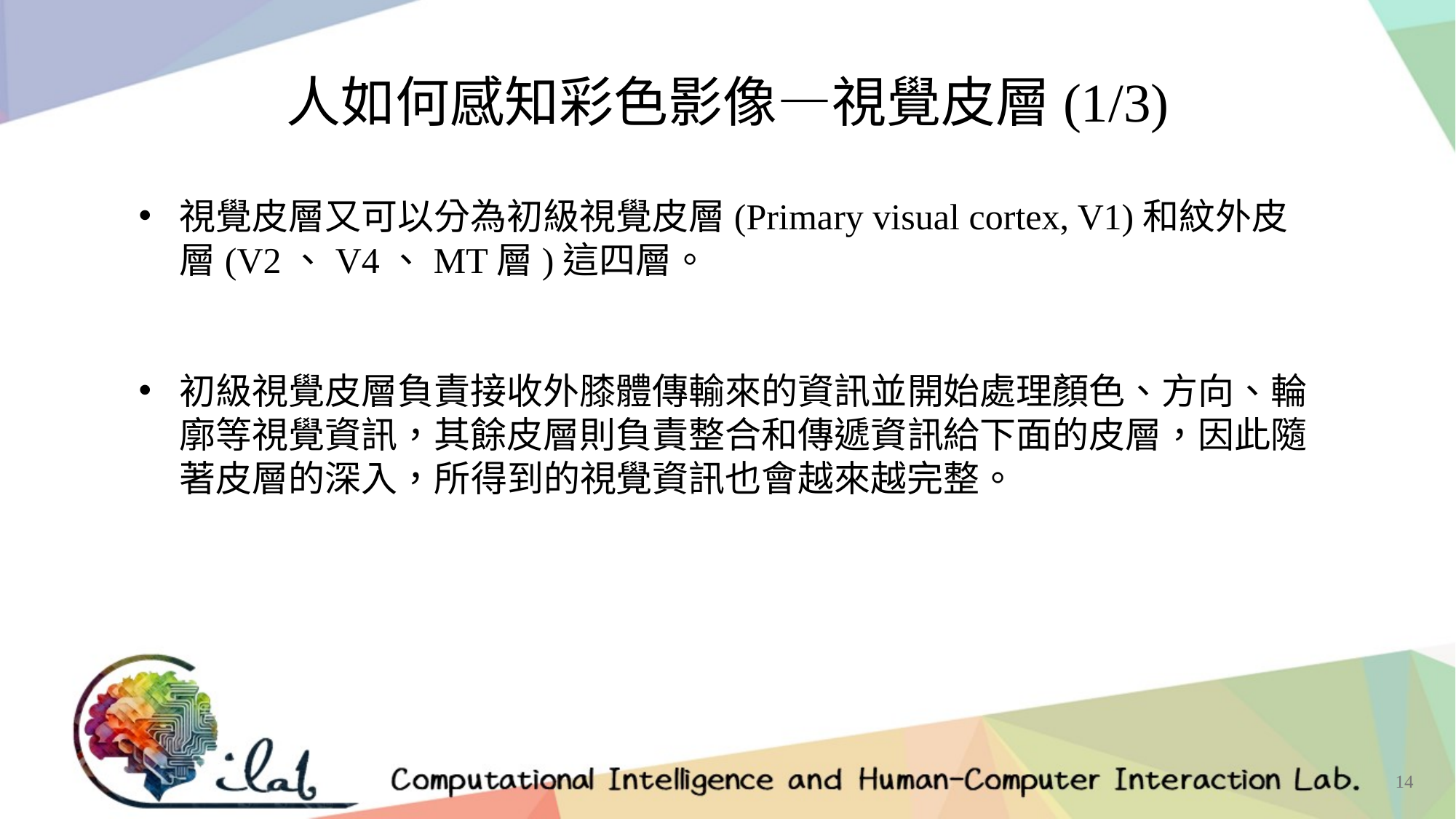

人如何感知彩色影像—視覺皮層(1/3)
視覺皮層又可以分為初級視覺皮層(Primary visual cortex, V1)和紋外皮層(V2、V4、MT層)這四層。

初級視覺皮層負責接收外膝體傳輸來的資訊並開始處理顏色、方向、輪廓等視覺資訊，其餘皮層則負責整合和傳遞資訊給下面的皮層，因此隨著皮層的深入，所得到的視覺資訊也會越來越完整。

14